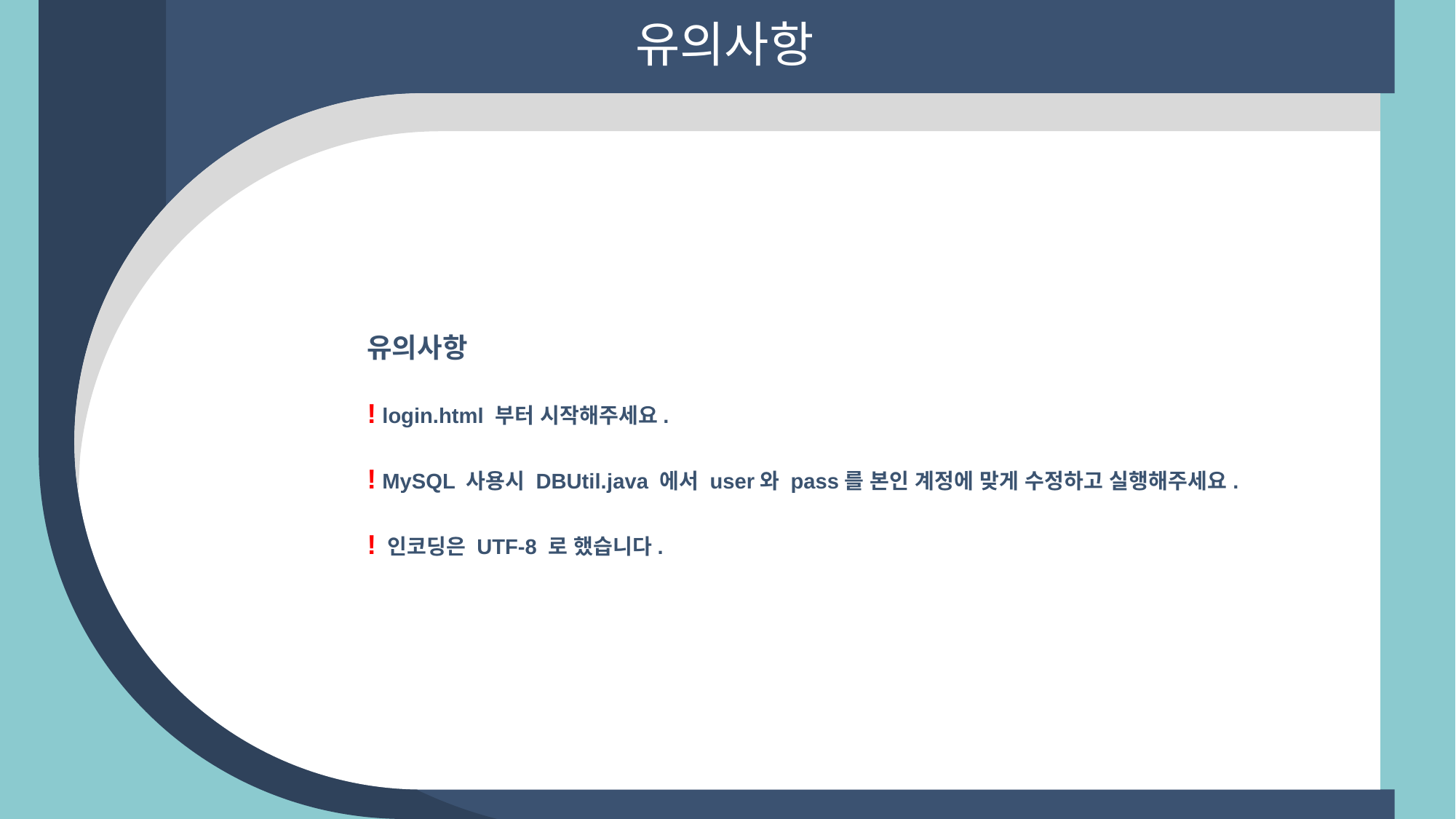

유의사항

유의사항
! login.html 부터 시작해주세요.
! MySQL 사용시 DBUtil.java 에서 user와 pass를 본인 계정에 맞게 수정하고 실행해주세요.
! 인코딩은 UTF-8 로 했습니다.